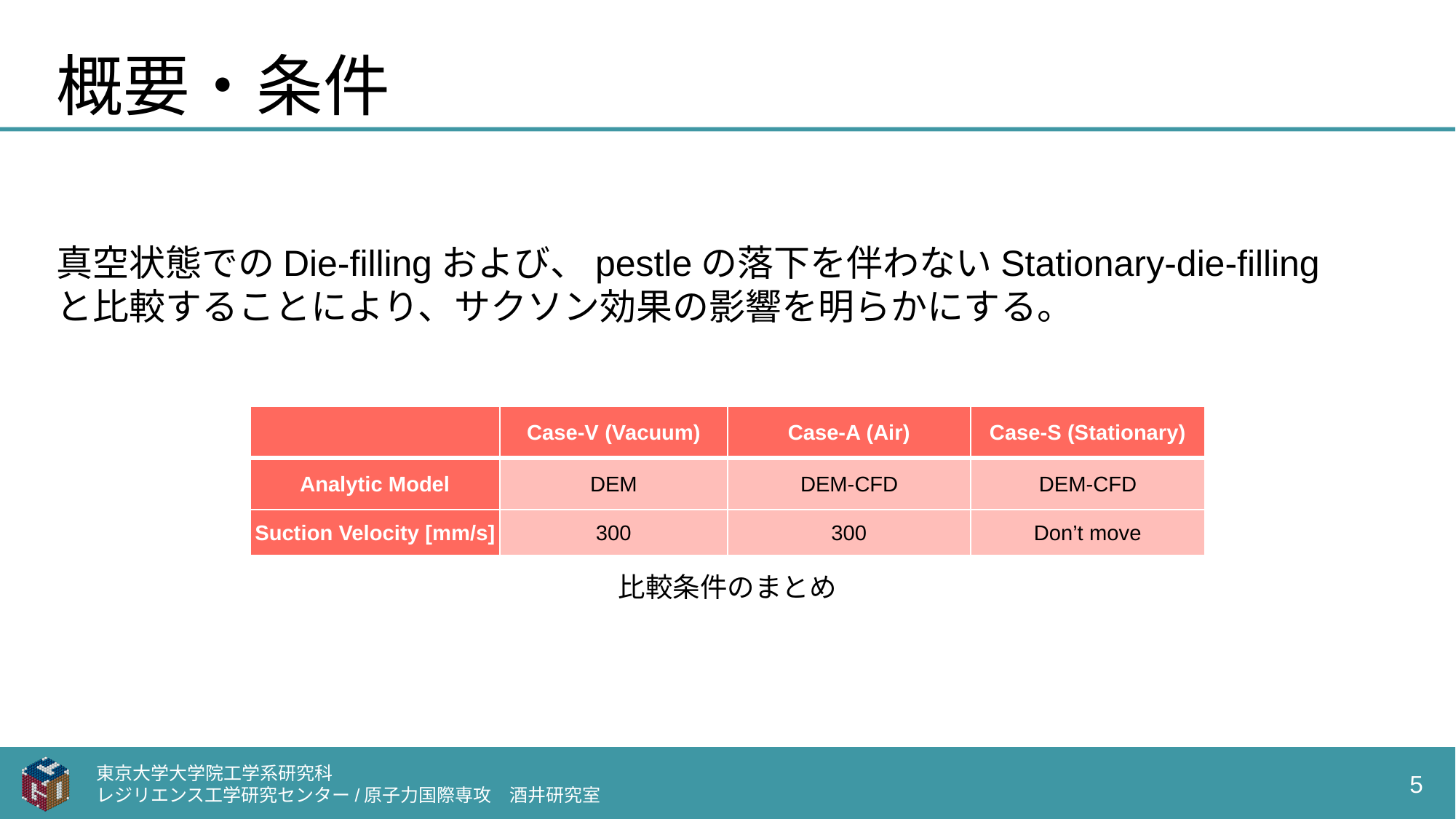

# 概要・条件
真空状態でのDie-fillingおよび、pestleの落下を伴わないStationary-die-fillingと比較することにより、サクソン効果の影響を明らかにする。
|  | Case-V (Vacuum) | Case-A (Air) | Case-S (Stationary) |
| --- | --- | --- | --- |
| Analytic Model | DEM | DEM-CFD | DEM-CFD |
| Suction Velocity [mm/s] | 300 | 300 | Don’t move |
比較条件のまとめ
東京大学大学院工学系研究科
レジリエンス工学研究センター/原子力国際専攻　酒井研究室
5